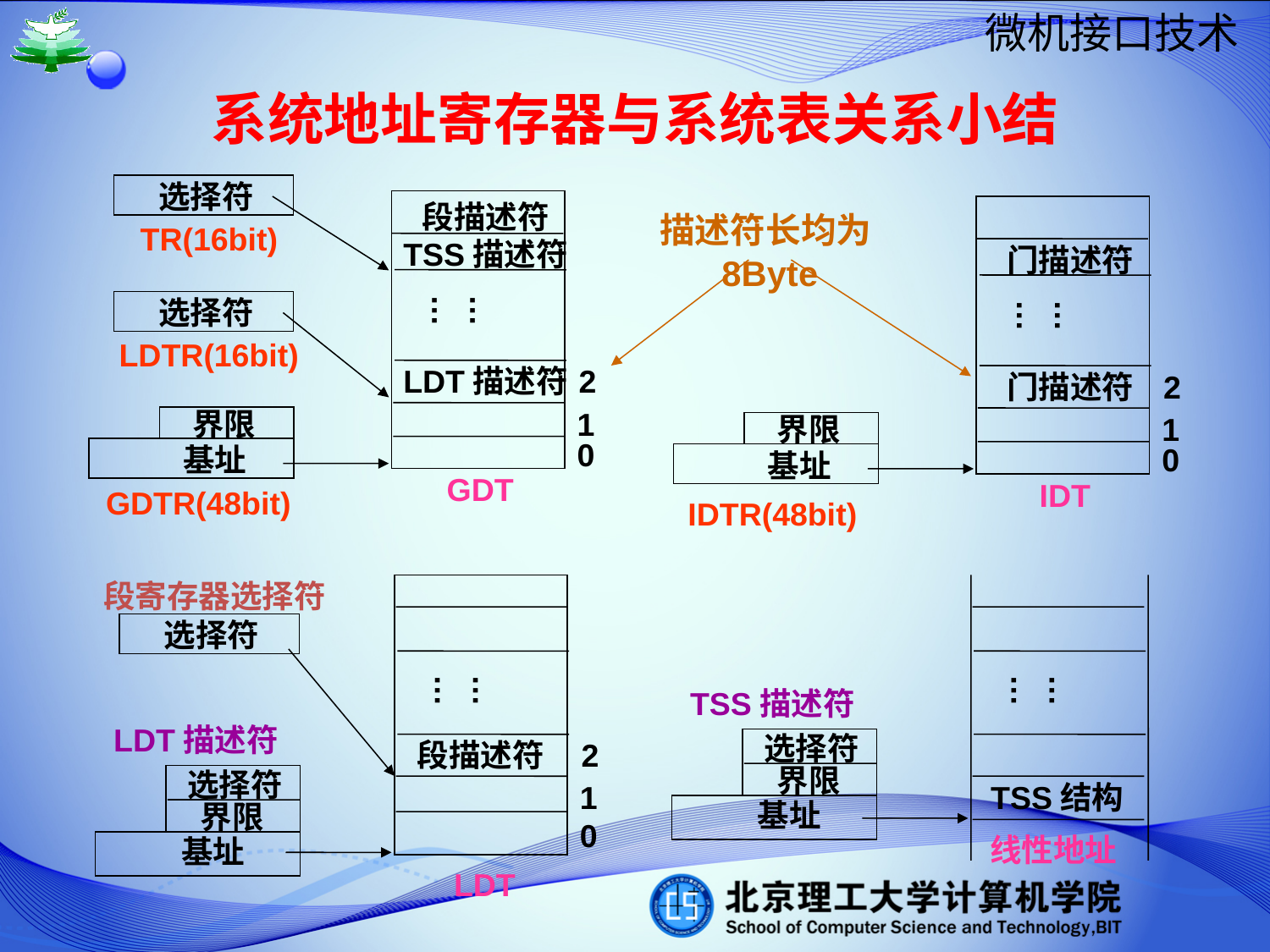

# 系统地址寄存器与系统表关系小结

选择符
TR(16bit)

段描述符

TSS描述符

……

2
LDT描述符

1
0

GDT

选择符
LDTR(16bit)

界限

基址
GDTR(48bit)

门描述符

……

2
门描述符

1
0

IDT
界限

基址
IDTR(48bit)

描述符长均为8Byte

……

TSS结构

线性地址
TSS描述符
选择符

界限

基址

段寄存器选择符

选择符

……
段描述符
2

1

0
LDT

LDT描述符
选择符

界限

基址